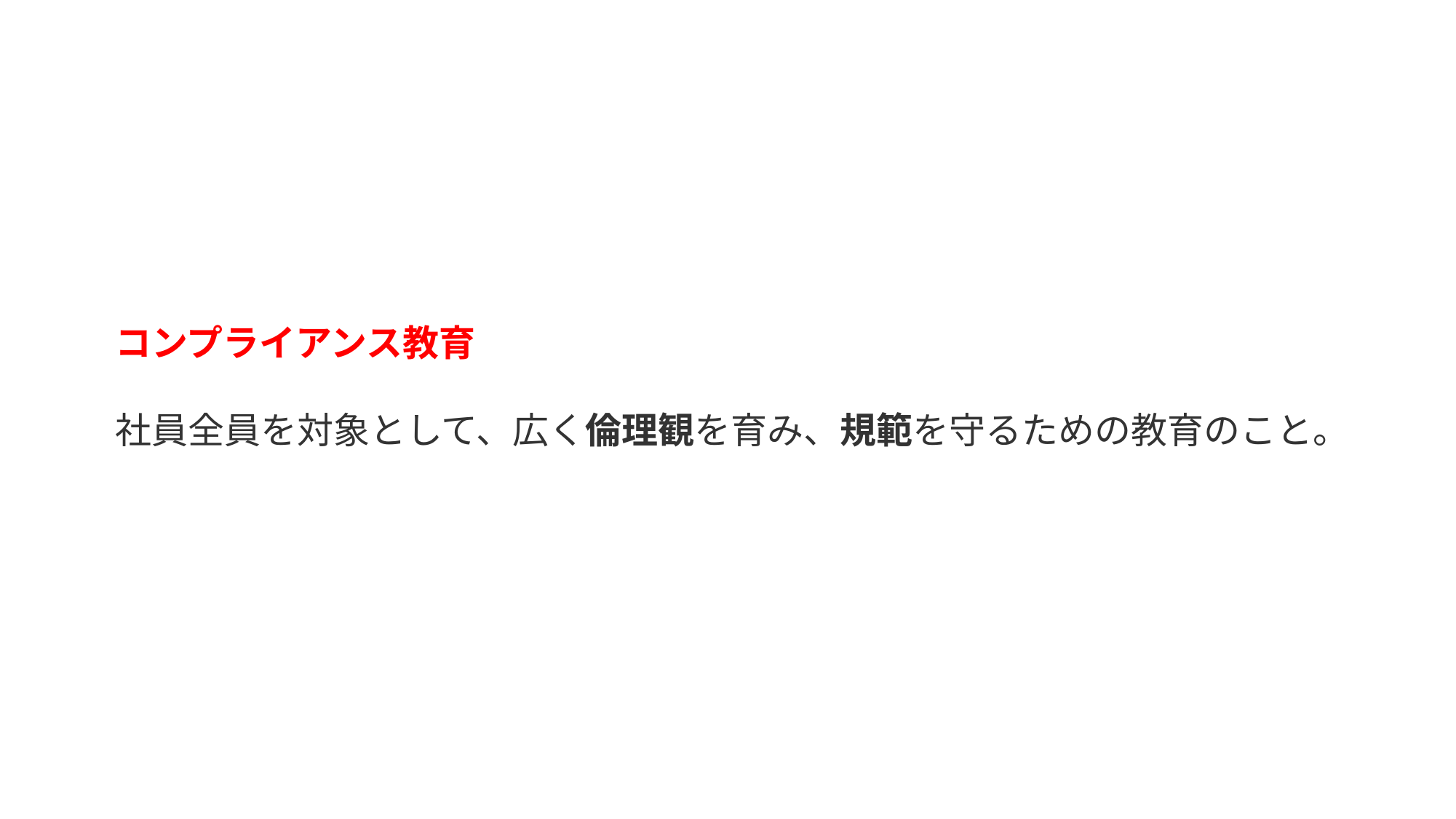

コンプライアンス教育

社員全員を対象として、広く倫理観を育み、規範を守るための教育のこと。